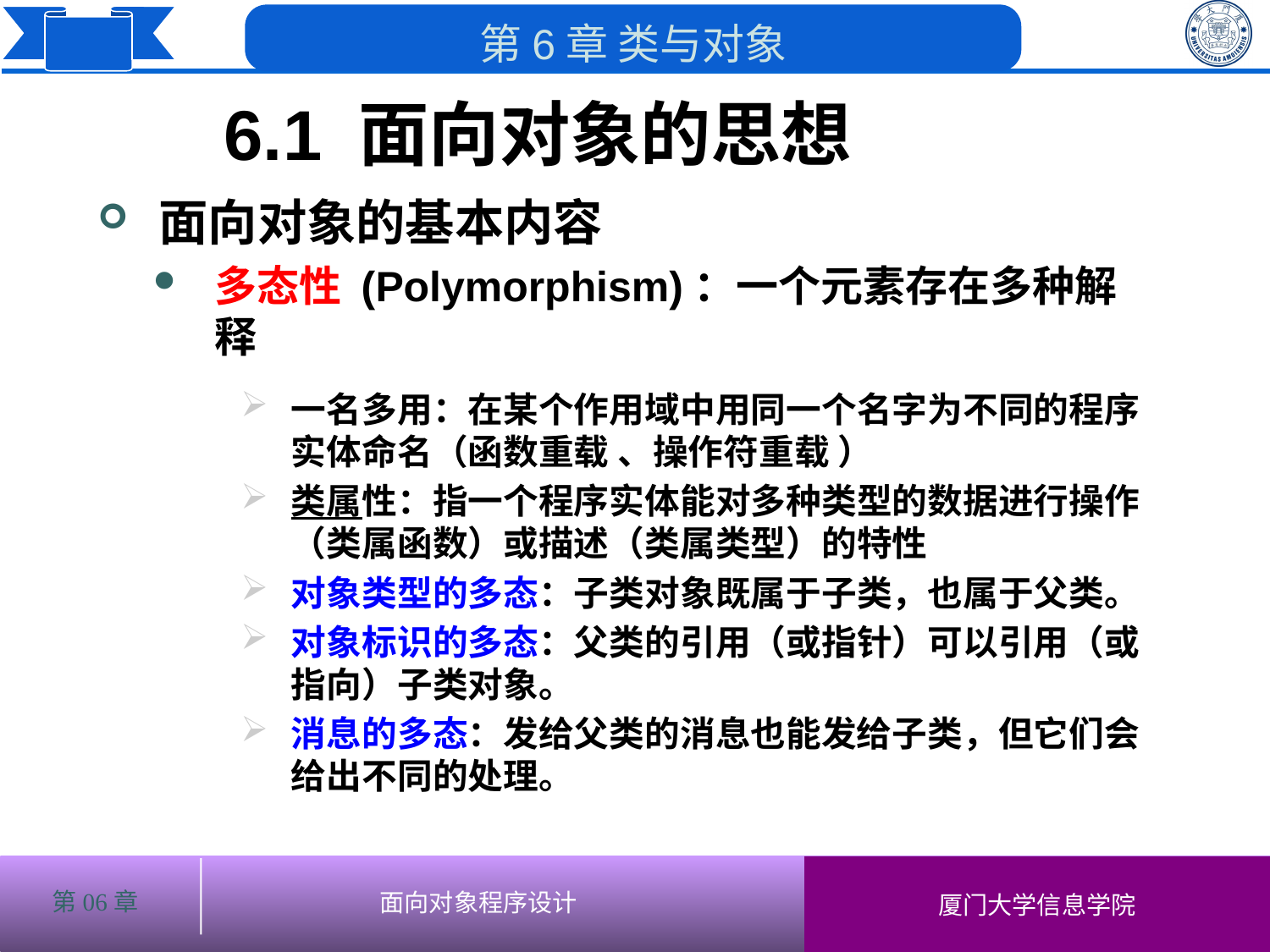

6.1 面向对象的思想
面向对象的基本内容
多态性 (Polymorphism)：一个元素存在多种解释

一名多用：在某个作用域中用同一个名字为不同的程序实体命名（函数重载 、操作符重载 ）
类属性：指一个程序实体能对多种类型的数据进行操作（类属函数）或描述（类属类型）的特性
对象类型的多态：子类对象既属于子类，也属于父类。
对象标识的多态：父类的引用（或指针）可以引用（或指向）子类对象。
消息的多态：发给父类的消息也能发给子类，但它们会给出不同的处理。
5